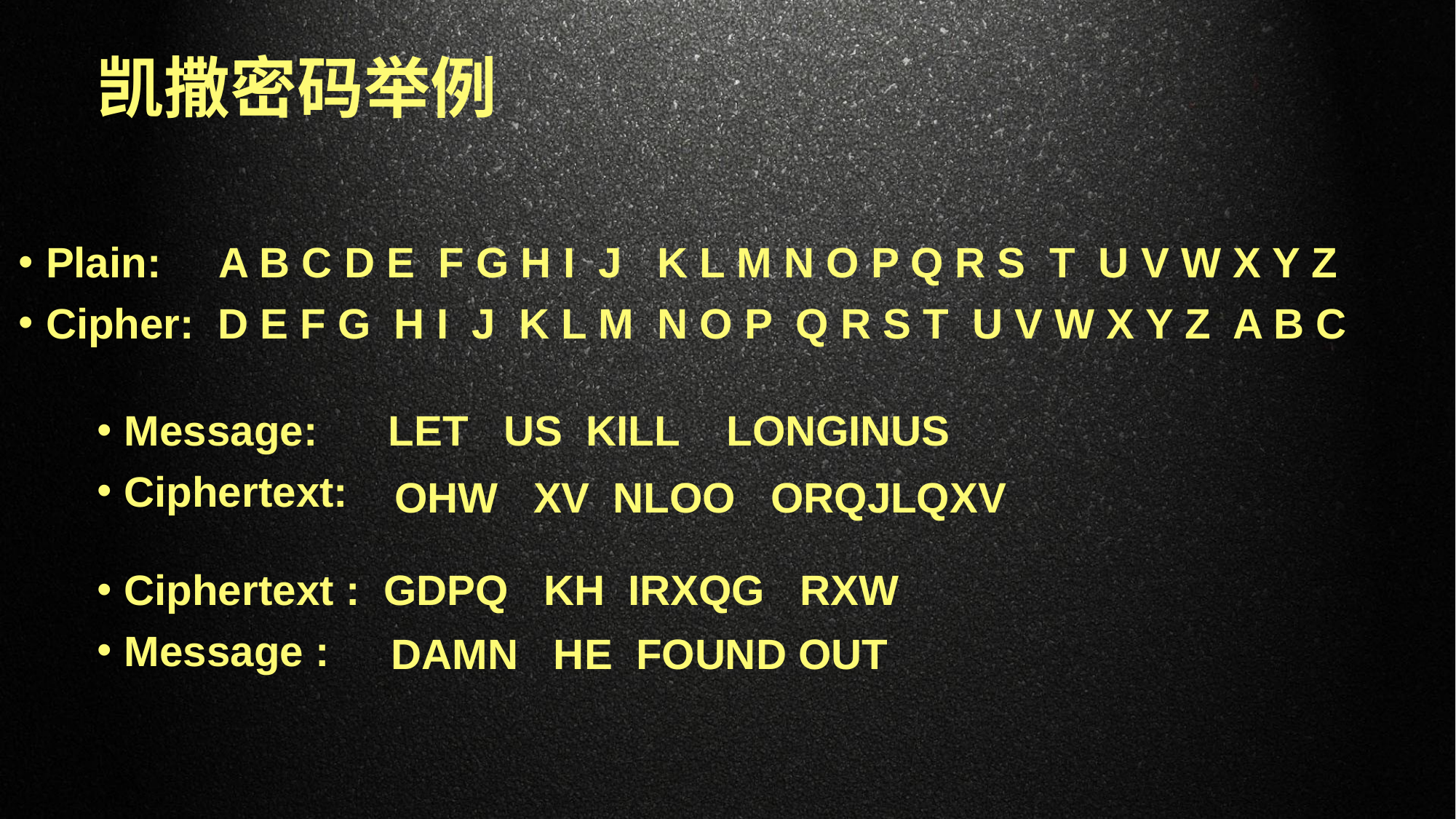

# 凯撒密码举例
Plain:     A B C D E  F G H I  J   K L M N O P Q R S  T  U V W X Y Z
Cipher:  D E F G  H I  J  K L M  N O P  Q R S T  U V W X Y Z  A B C
Message:      LET   US  KILL    LONGINUS
Ciphertext:
OHW   XV  NLOO   ORQJLQXV
Ciphertext :  GDPQ   KH  IRXQG   RXW
Message :
DAMN   HE  FOUND OUT